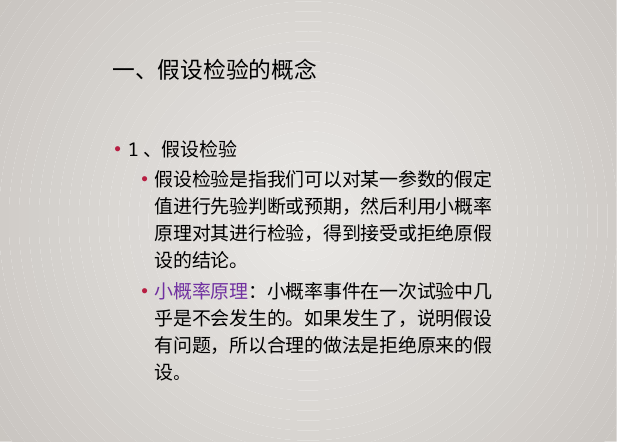

# 一、假设检验的概念
1、假设检验
假设检验是指我们可以对某一参数的假定值进行先验判断或预期，然后利用小概率原理对其进行检验，得到接受或拒绝原假设的结论。
小概率原理：小概率事件在一次试验中几乎是不会发生的。如果发生了，说明假设有问题，所以合理的做法是拒绝原来的假设。